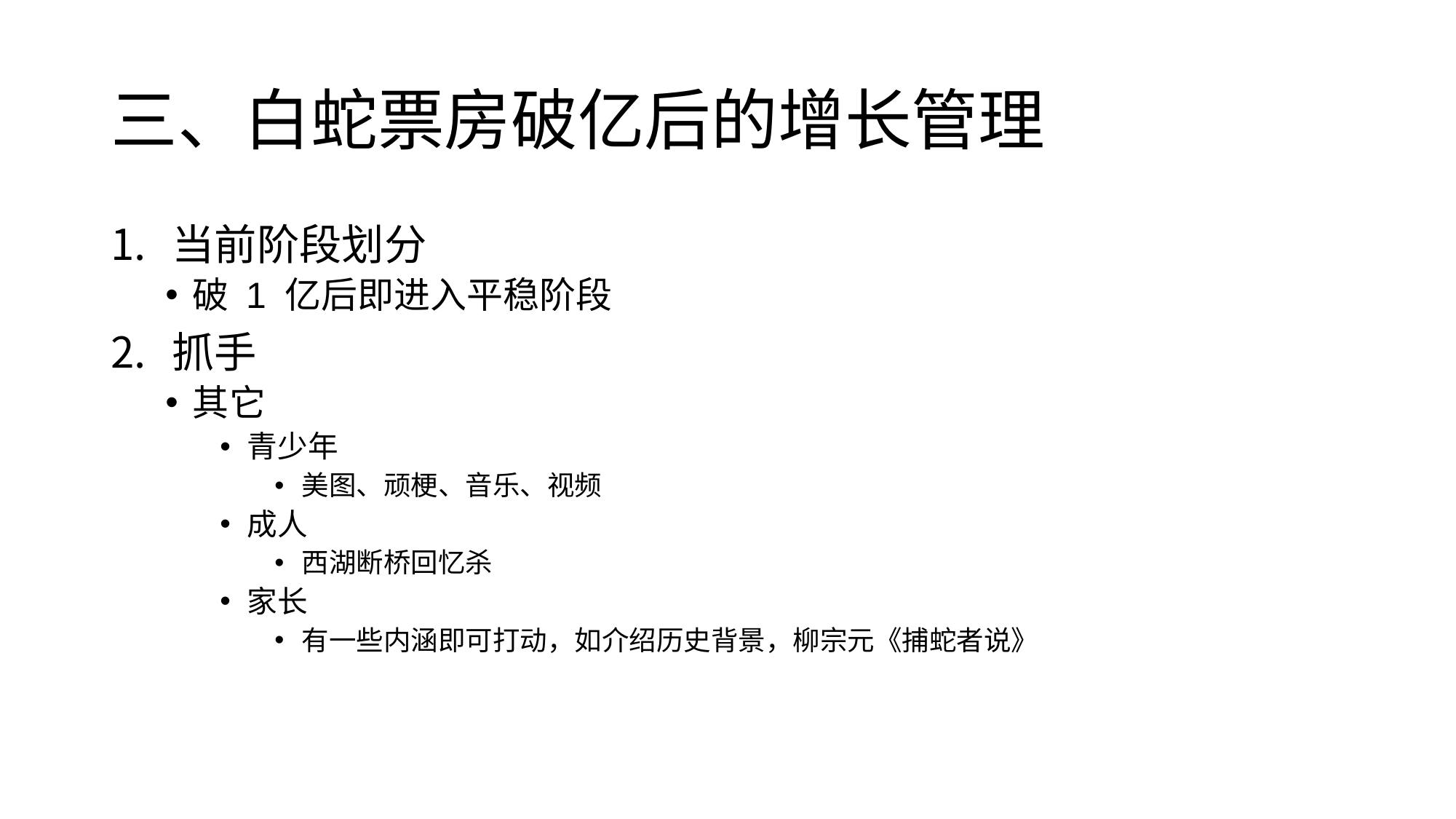

# 三、白蛇票房破亿后的增长管理
当前阶段划分
破 1 亿后即进入平稳阶段
抓手
其它
青少年
美图、顽梗、音乐、视频
成人
西湖断桥回忆杀
家长
有一些内涵即可打动，如介绍历史背景，柳宗元《捕蛇者说》